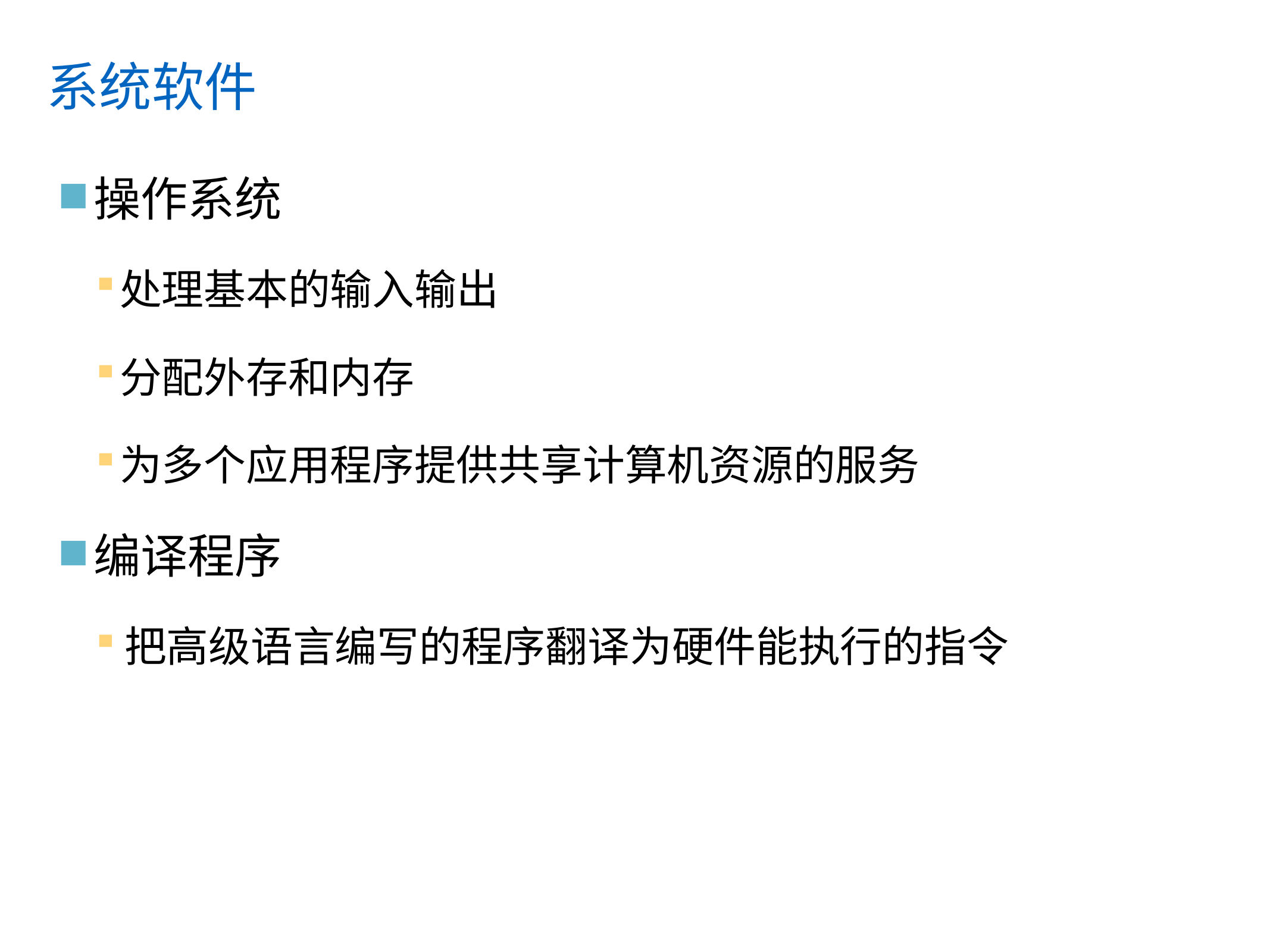

# 系统软件
操作系统
处理基本的输入输出
分配外存和内存
为多个应用程序提供共享计算机资源的服务
编译程序
把高级语言编写的程序翻译为硬件能执行的指令
79